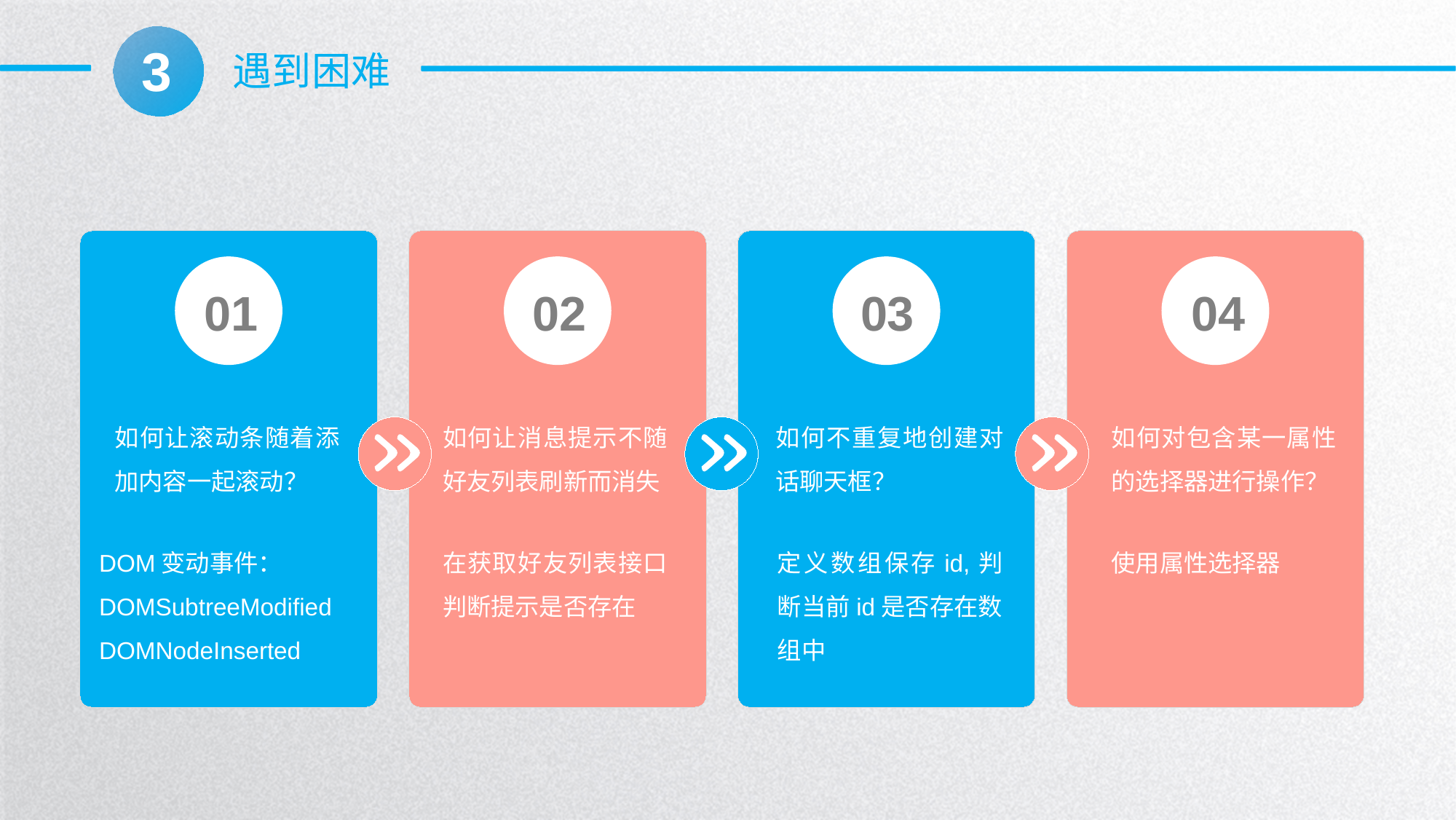

3
遇到困难

01

02

03

04
如何让滚动条随着添加内容一起滚动？
如何让消息提示不随好友列表刷新而消失
如何不重复地创建对话聊天框？
如何对包含某一属性的选择器进行操作？

使用属性选择器
DOM变动事件：
DOMSubtreeModified
DOMNodeInserted
在获取好友列表接口判断提示是否存在
定义数组保存id,判断当前id是否存在数组中